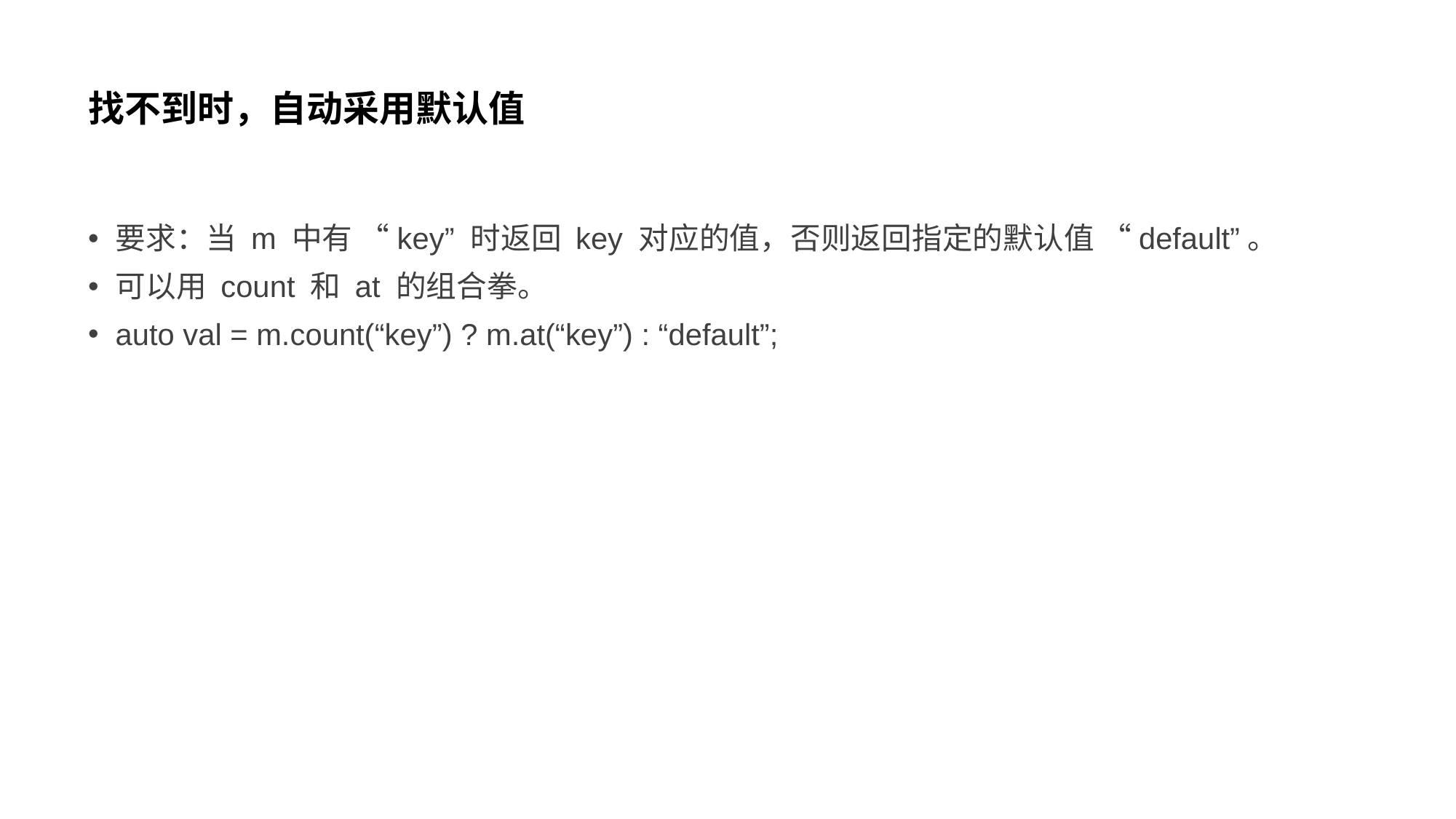

# 找不到时，自动采用默认值
要求：当 m 中有 “key” 时返回 key 对应的值，否则返回指定的默认值 “default”。
可以用 count 和 at 的组合拳。
auto val = m.count(“key”) ? m.at(“key”) : “default”;